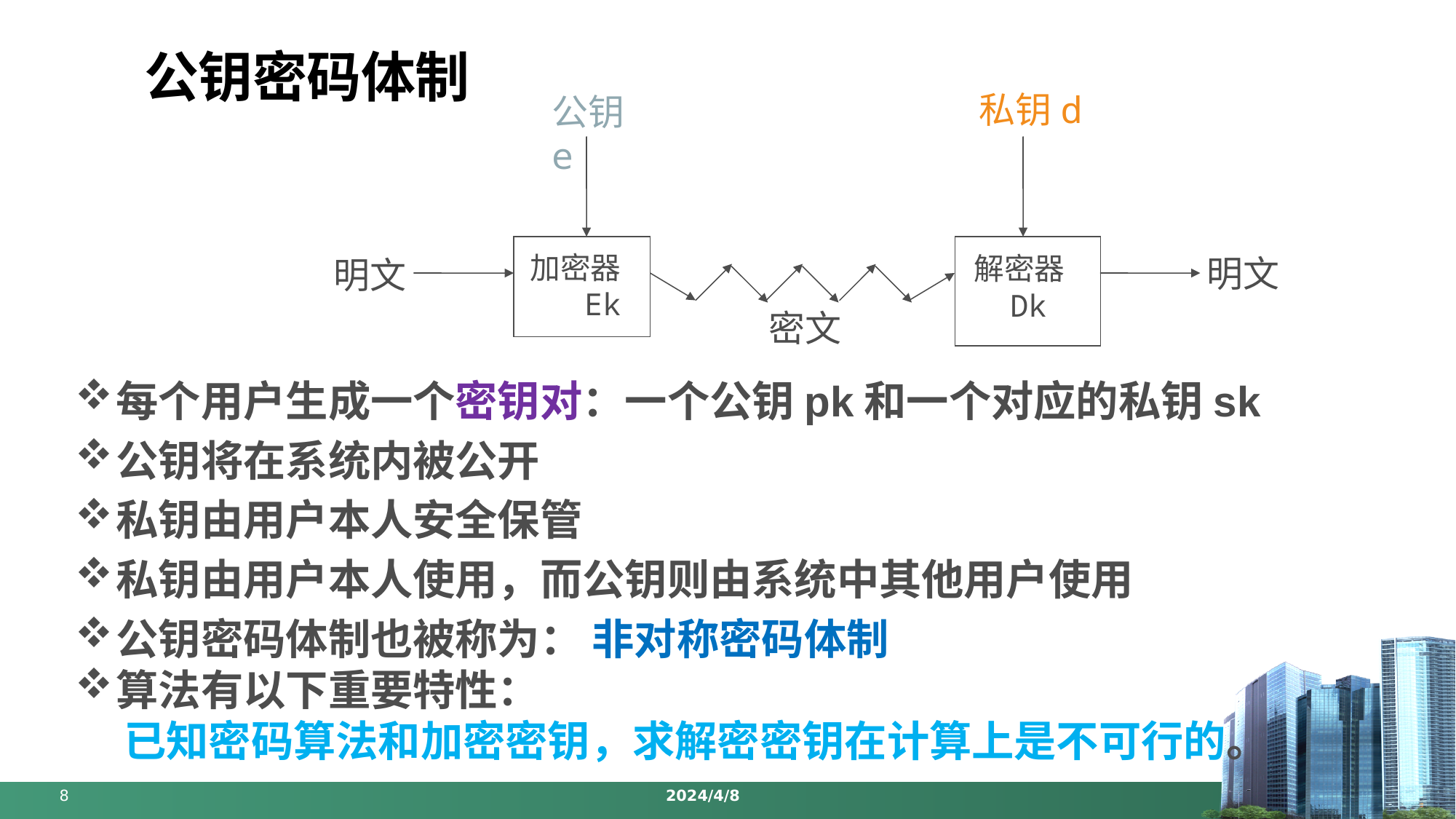

# 公钥密码体制
私钥d
公钥e

加密器
   Ek
解密器
  Dk
明文
明文

密文
每个用户生成一个密钥对：一个公钥pk和一个对应的私钥sk
公钥将在系统内被公开
私钥由用户本人安全保管
私钥由用户本人使用，而公钥则由系统中其他用户使用
公钥密码体制也被称为： 非对称密码体制
算法有以下重要特性：
    已知密码算法和加密密钥，求解密密钥在计算上是不可行的。

8
2024/4/8